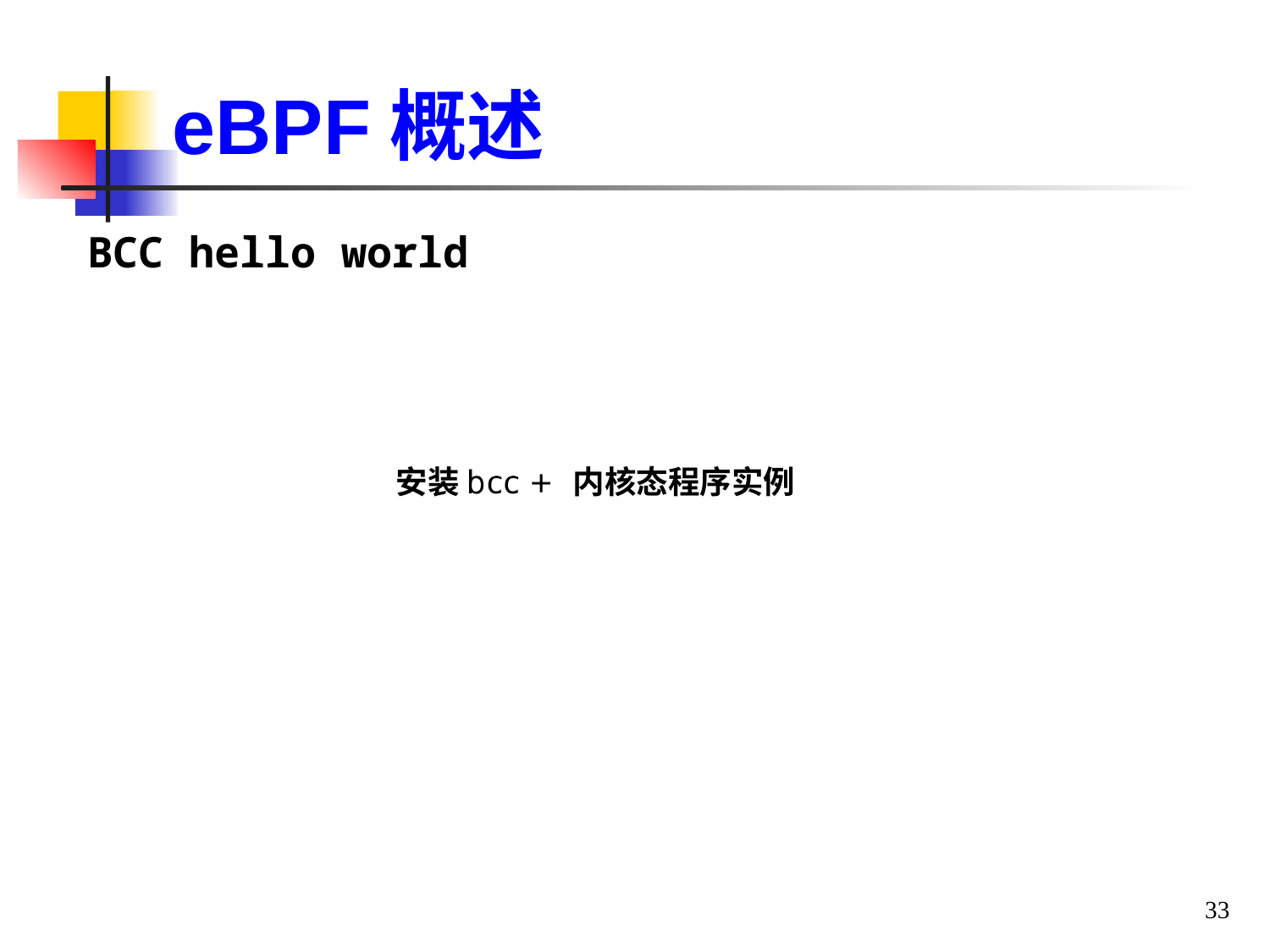

eBPF概述
BCC hello world
安装bcc + 内核态程序实例
33